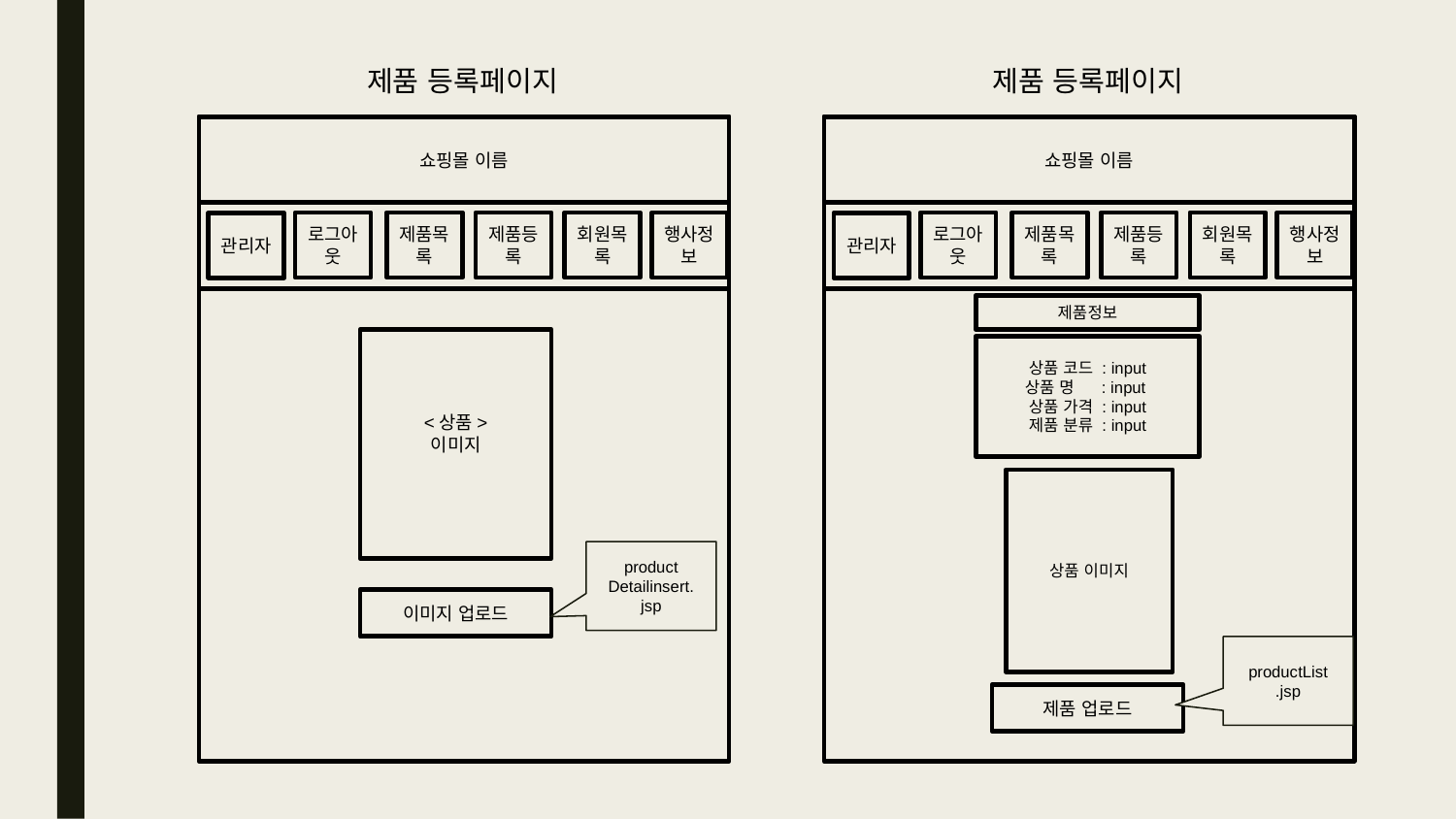

제품 등록페이지
제품 등록페이지

쇼핑몰 이름

로그아웃
제품목록
제품등록
회원목록
행사정보
관리자
<상품>
이미지

쇼핑몰 이름

로그아웃
제품목록
제품등록
회원목록
행사정보
관리자
제품정보
상품 코드 : input
상품 명     : input
상품 가격 : input
제품 분류 : input
상품 이미지
product
Detailinsert.
jsp
이미지 업로드
productList
.jsp
제품 업로드